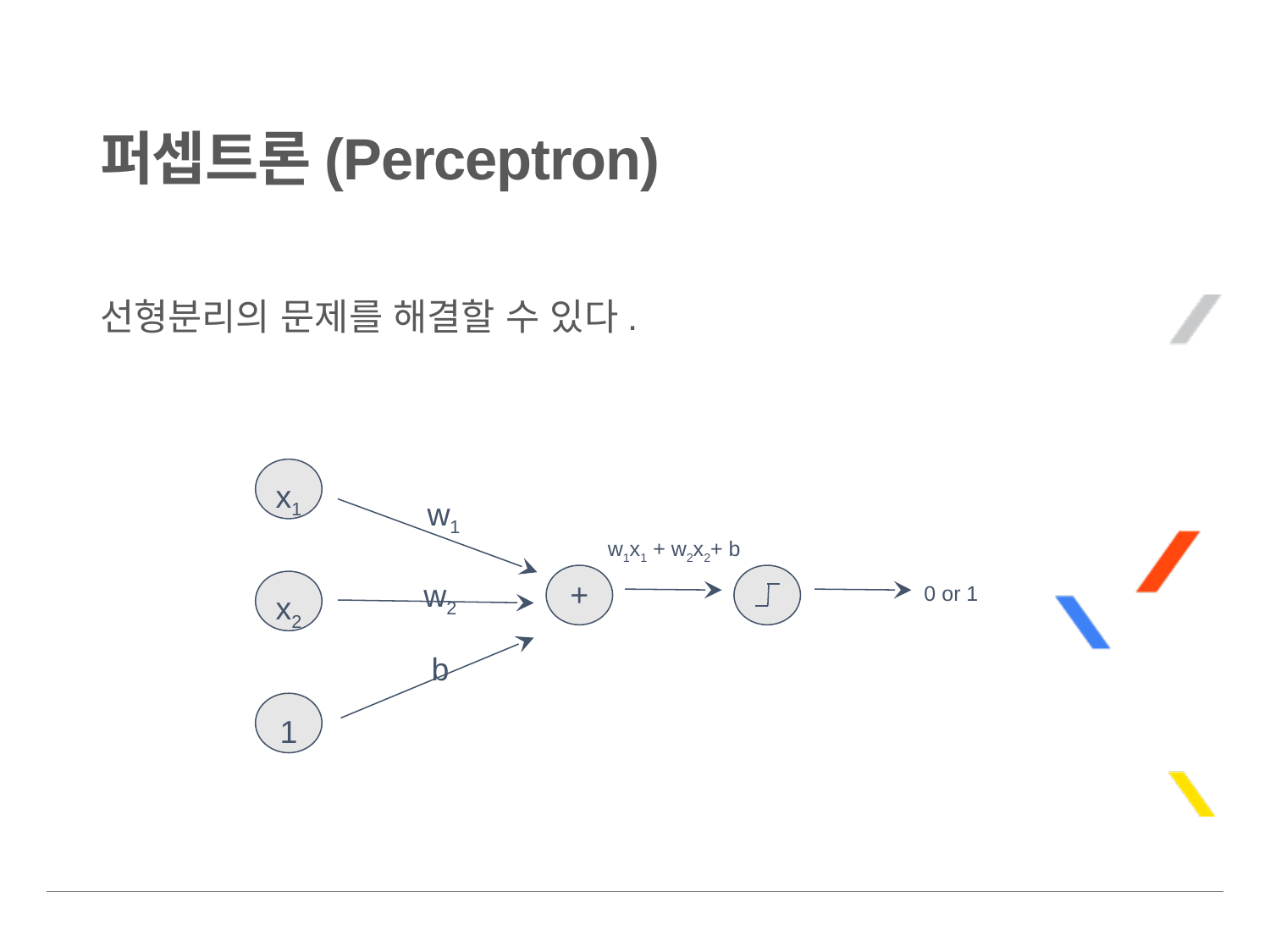

# 퍼셉트론(Perceptron)
선형분리의 문제를 해결할 수 있다.
x1

w1
w1x1 + w2x2+ b
+
w2
0 or 1

x2

b

1